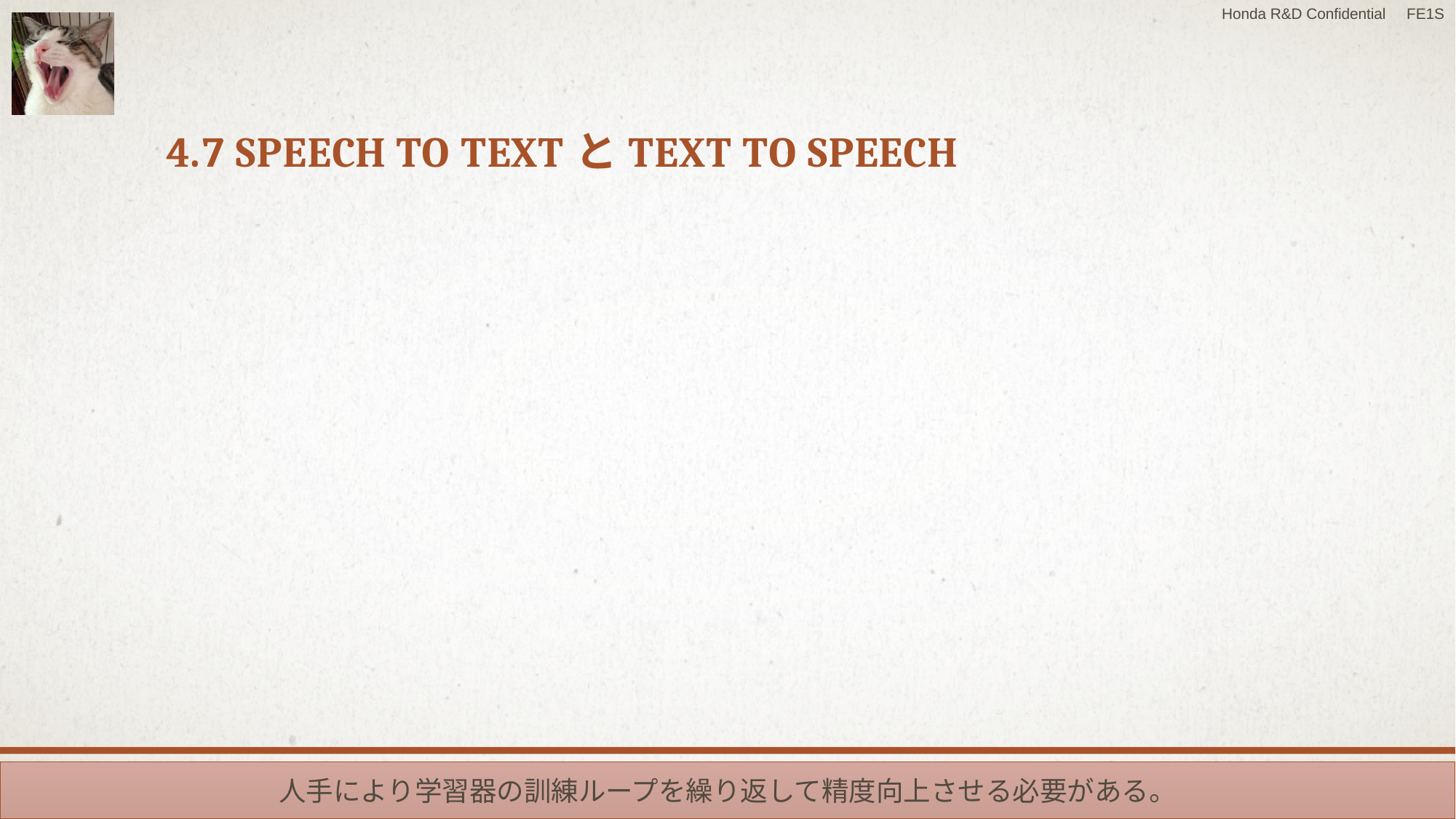

Honda R&D Confidential     FE1S
# 4.7 Speech to textとtext to speech

人手により学習器の訓練ループを繰り返して精度向上させる必要がある。